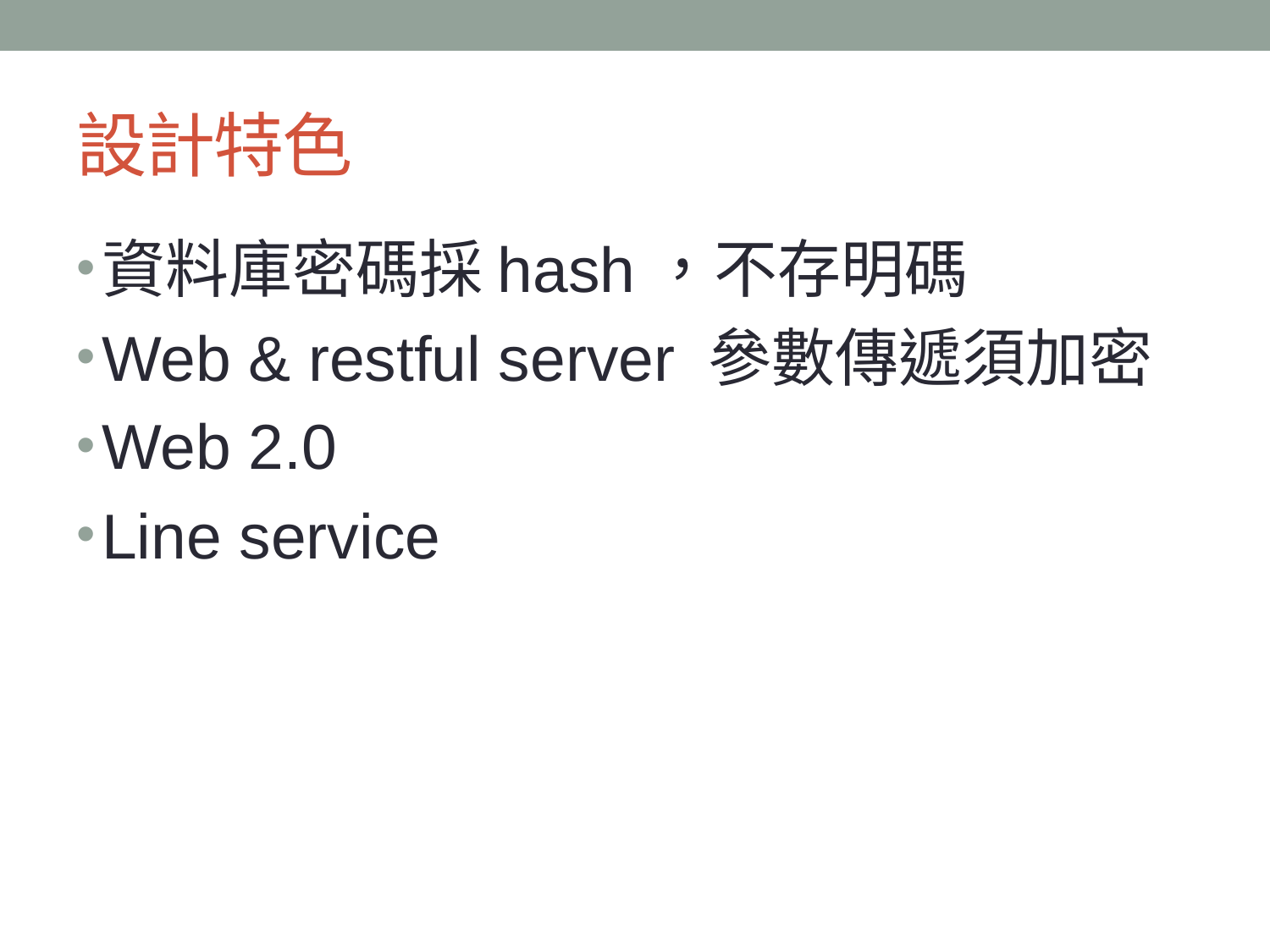

# 設計特色
資料庫密碼採hash，不存明碼
Web & restful server 參數傳遞須加密
Web 2.0
Line service